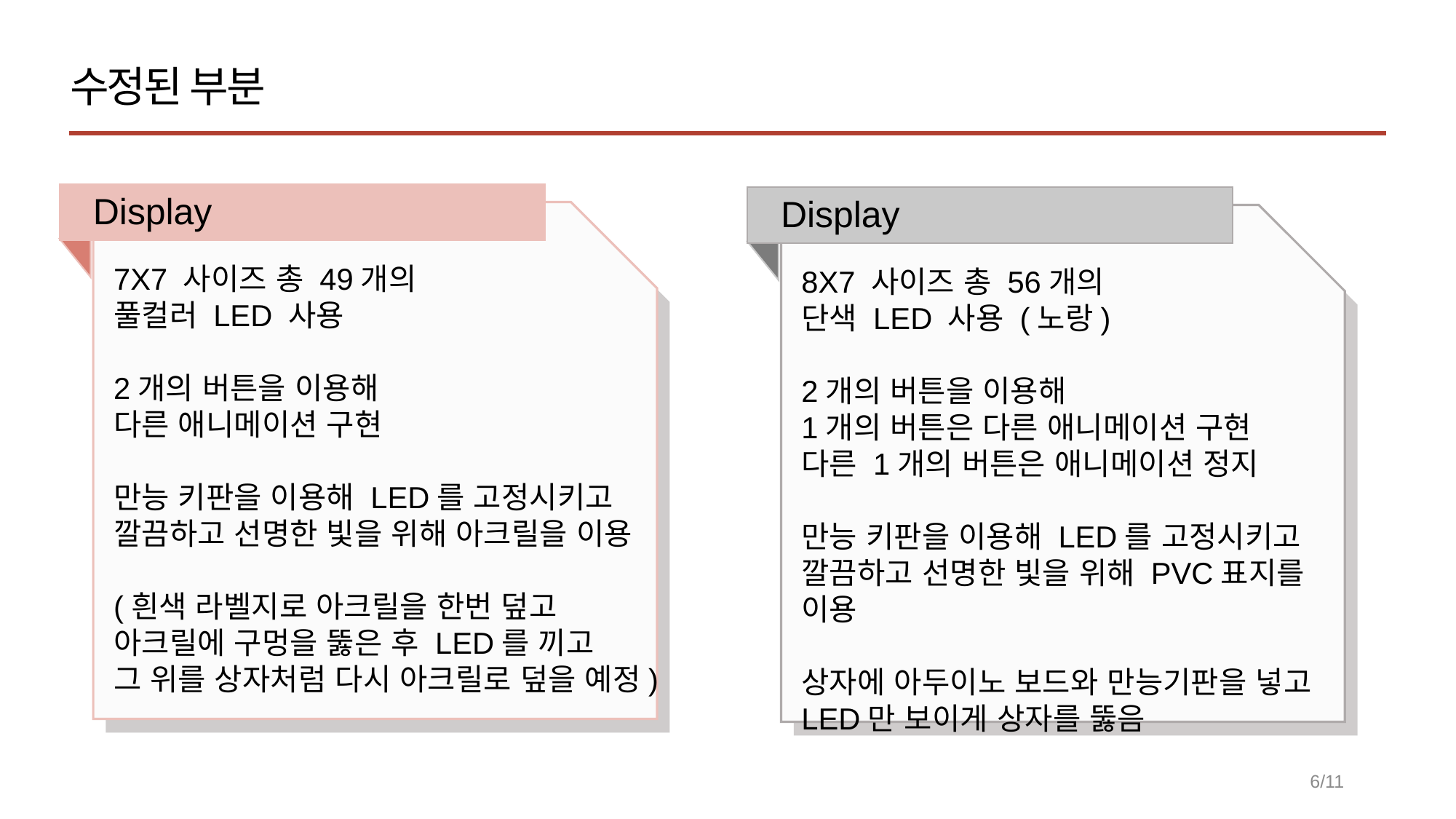

수정된 부분
Display

7X7 사이즈 총 49개의
풀컬러 LED 사용

2개의 버튼을 이용해
다른 애니메이션 구현

만능 키판을 이용해 LED를 고정시키고
깔끔하고 선명한 빛을 위해 아크릴을 이용

(흰색 라벨지로 아크릴을 한번 덮고
아크릴에 구멍을 뚫은 후 LED를 끼고
그 위를 상자처럼 다시 아크릴로 덮을 예정)
Display

8X7 사이즈 총 56개의
단색 LED 사용 (노랑)

2개의 버튼을 이용해
1개의 버튼은 다른 애니메이션 구현
다른 1개의 버튼은 애니메이션 정지

만능 키판을 이용해 LED를 고정시키고
깔끔하고 선명한 빛을 위해 PVC표지를 이용

상자에 아두이노 보드와 만능기판을 넣고
LED만 보이게 상자를 뚫음
6/11